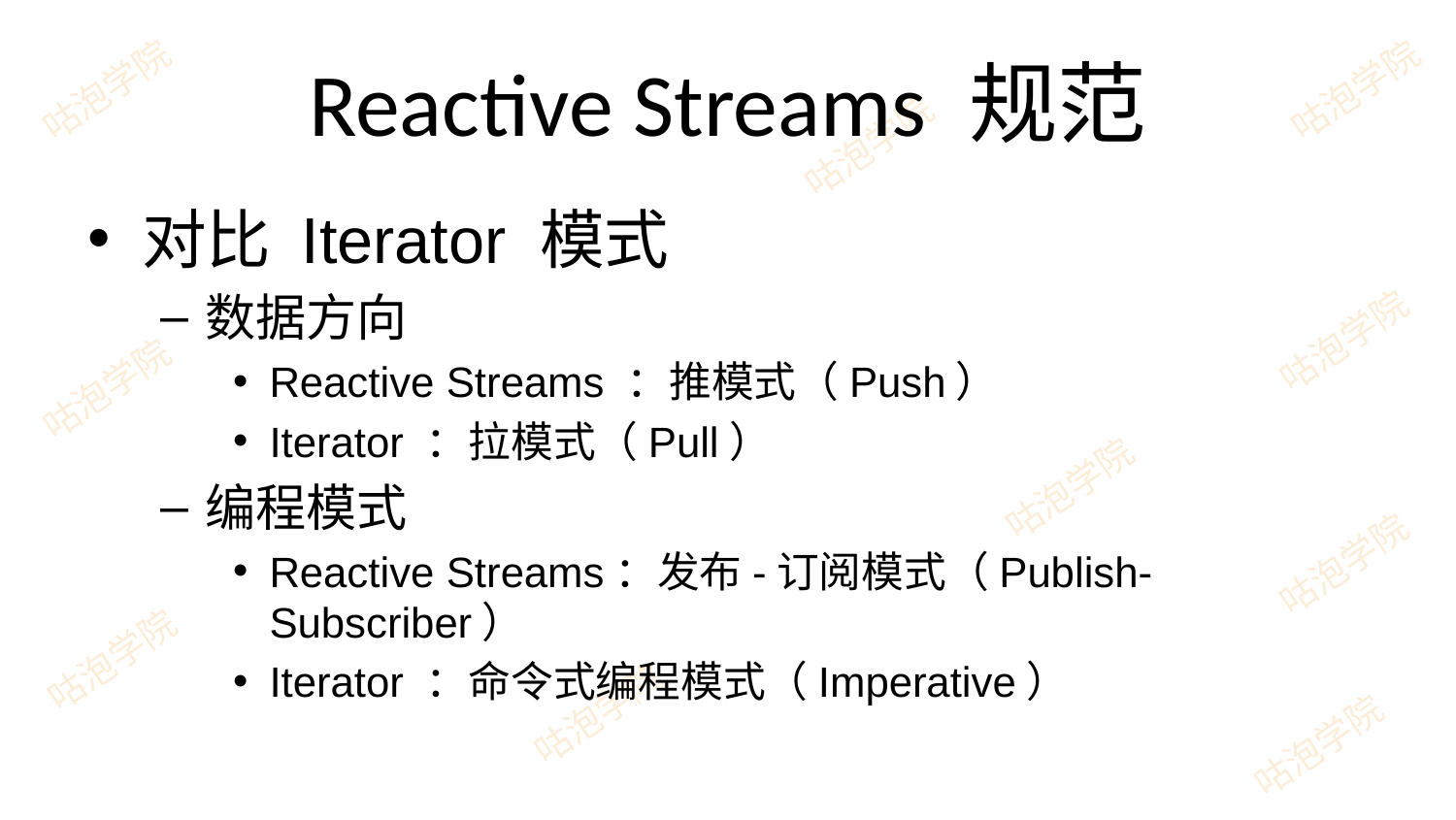

# Reactive Streams 规范
对比 Iterator 模式
数据方向
Reactive Streams ：推模式（Push）
Iterator ：拉模式（Pull）
编程模式
Reactive Streams：发布-订阅模式（Publish-Subscriber）
Iterator ：命令式编程模式（Imperative）